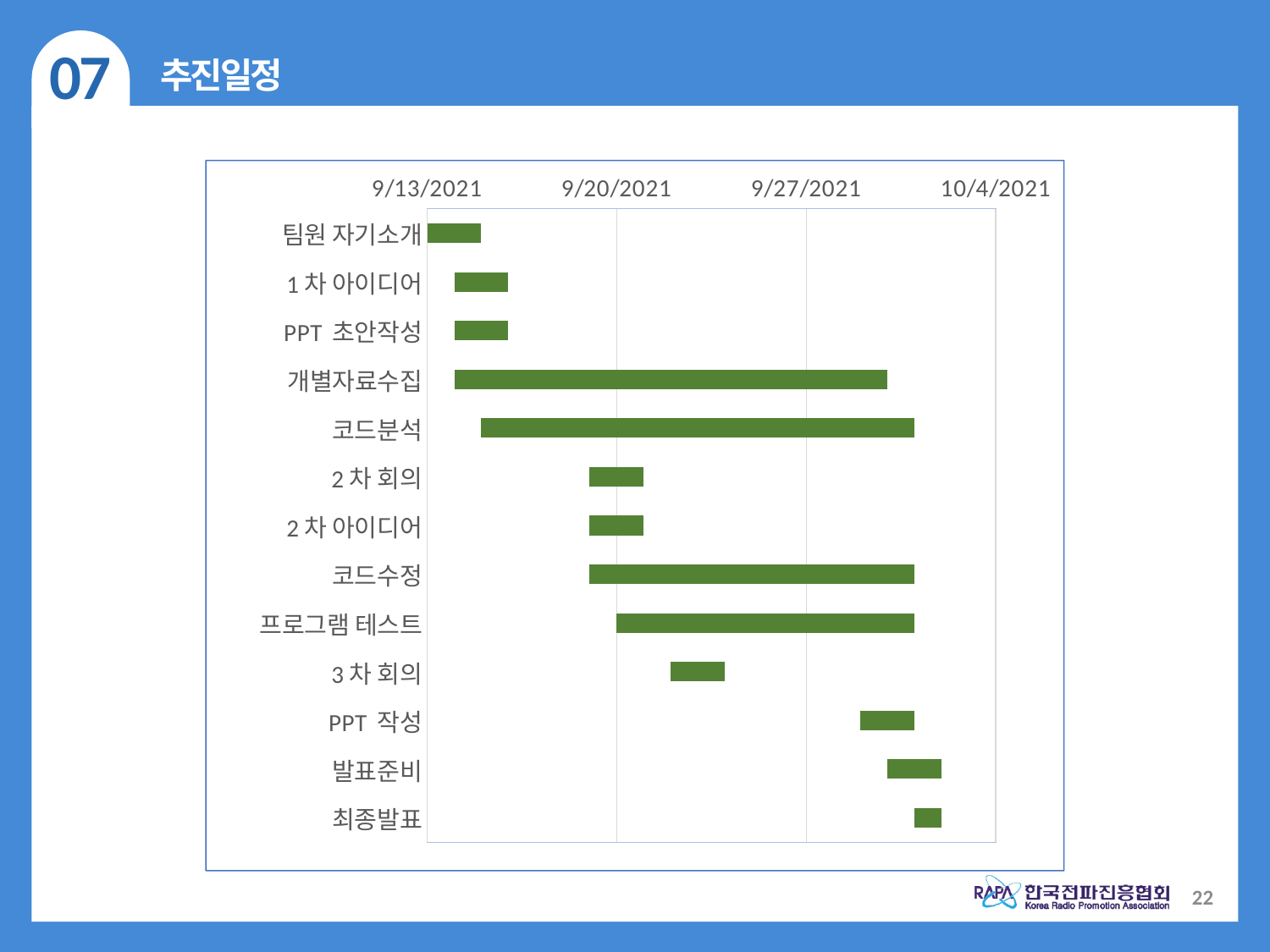

07
추진일정

### Chart

| Category | 시작일 | 소요기간 |
|---|---|---|
| 팀원 자기소개 | 44452.0 | 2.0 |
| 1차 아이디어 | 44453.0 | 2.0 |
| PPT 초안작성 | 44453.0 | 2.0 |
| 개별자료수집 | 44453.0 | 16.0 |
| 코드분석 | 44454.0 | 16.0 |
| 2차 회의 | 44458.0 | 2.0 |
| 2차 아이디어 | 44458.0 | 2.0 |
| 코드수정 | 44458.0 | 12.0 |
| 프로그램 테스트 | 44459.0 | 11.0 |
| 3차 회의 | 44461.0 | 2.0 |
| PPT 작성 | 44468.0 | 2.0 |
| 발표준비 | 44469.0 | 2.0 |
| 최종발표 | 44470.0 | 1.0 |
22